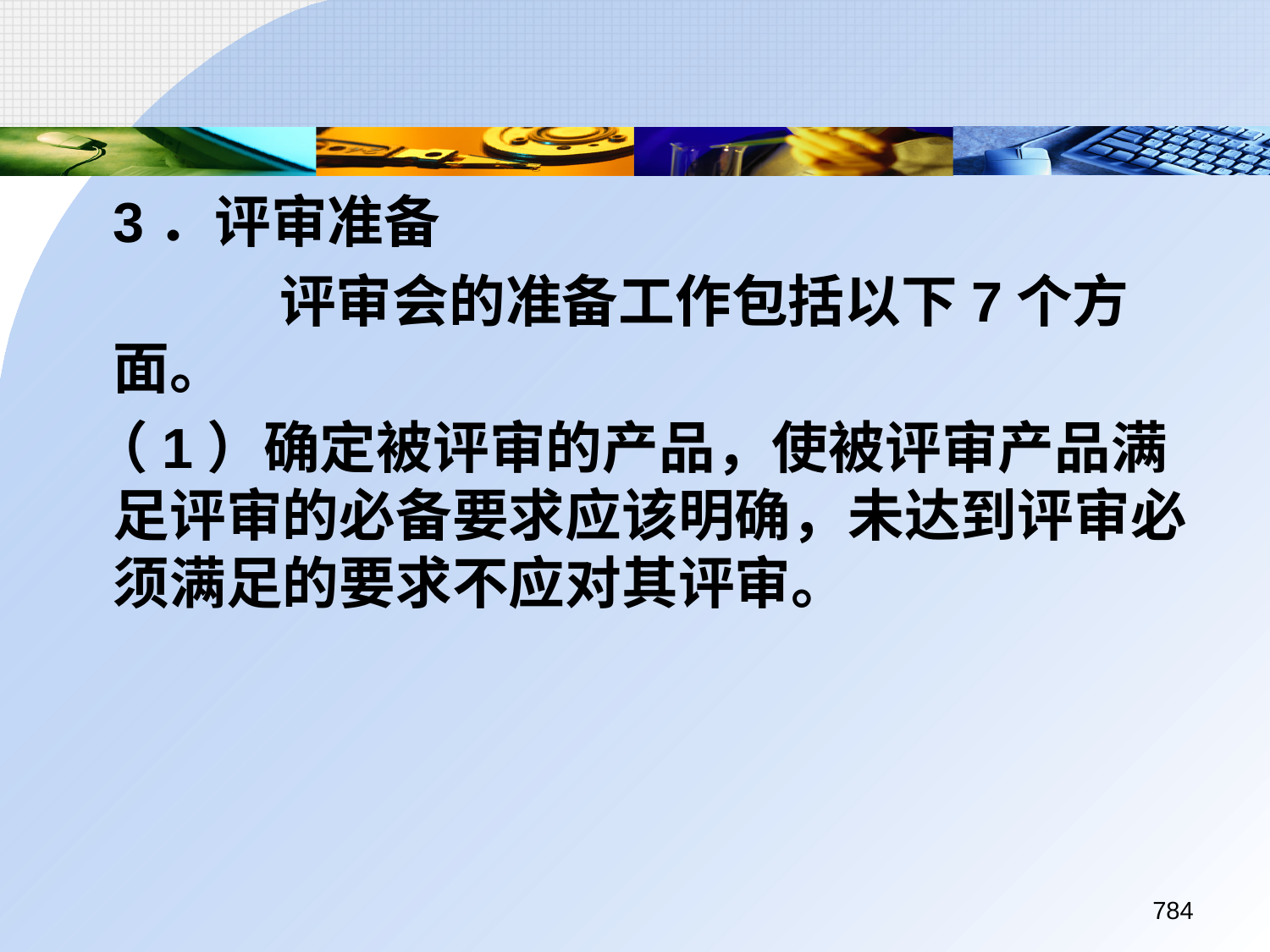

3．评审准备
		  评审会的准备工作包括以下7个方面。
 （1）确定被评审的产品，使被评审产品满足评审的必备要求应该明确，未达到评审必须满足的要求不应对其评审。
784